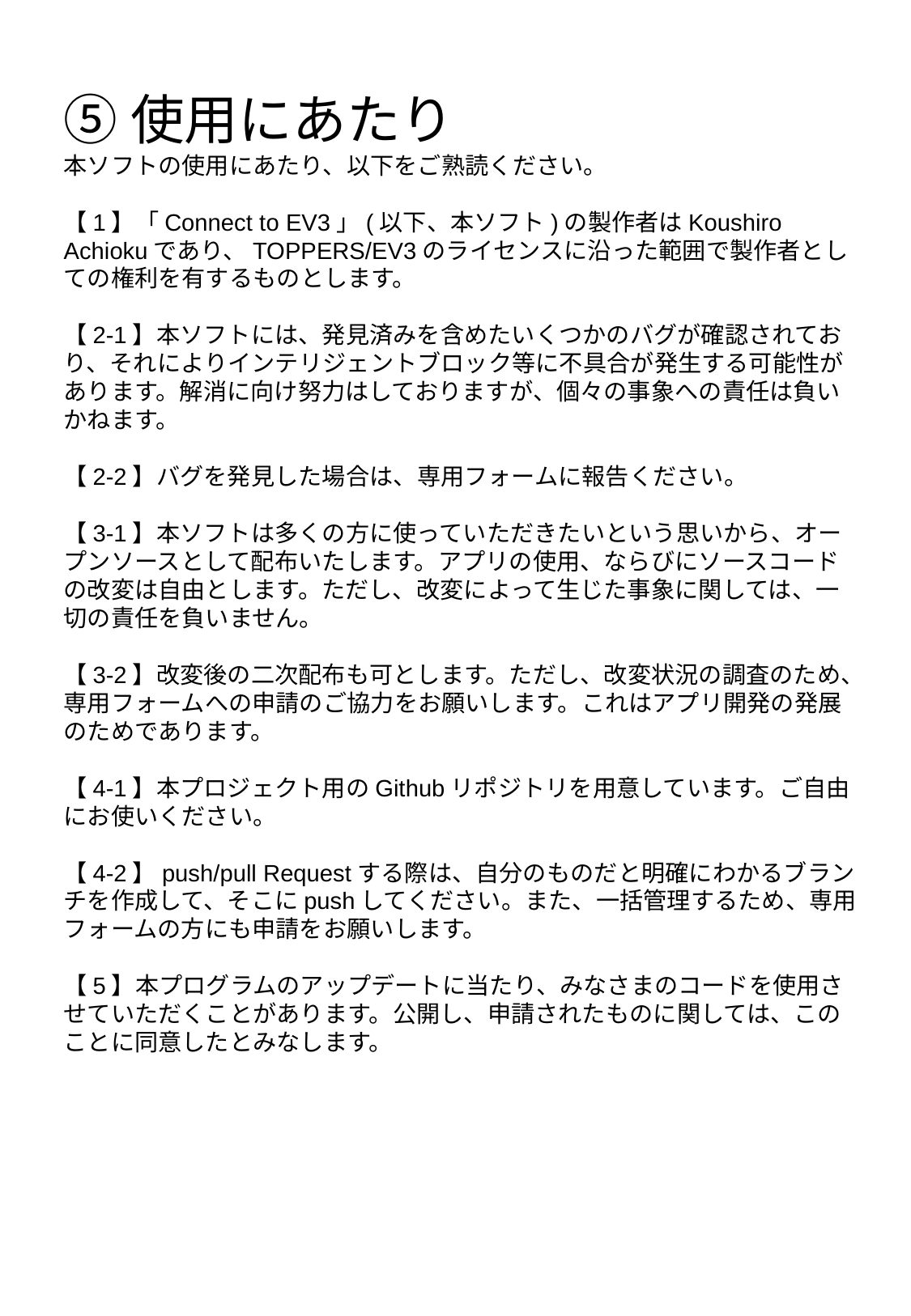

⑤使用にあたり
本ソフトの使用にあたり、以下をご熟読ください。

【1】「Connect to EV3」(以下、本ソフト)の製作者はKoushiro Achiokuであり、TOPPERS/EV3のライセンスに沿った範囲で製作者としての権利を有するものとします。

【2-1】本ソフトには、発見済みを含めたいくつかのバグが確認されており、それによりインテリジェントブロック等に不具合が発生する可能性があります。解消に向け努力はしておりますが、個々の事象への責任は負いかねます。

【2-2】バグを発見した場合は、専用フォームに報告ください。

【3-1】本ソフトは多くの方に使っていただきたいという思いから、オープンソースとして配布いたします。アプリの使用、ならびにソースコードの改変は自由とします。ただし、改変によって生じた事象に関しては、一切の責任を負いません。

【3-2】改変後の二次配布も可とします。ただし、改変状況の調査のため、専用フォームへの申請のご協力をお願いします。これはアプリ開発の発展のためであります。

【4-1】本プロジェクト用のGithubリポジトリを用意しています。ご自由にお使いください。

【4-2】push/pull Requestする際は、自分のものだと明確にわかるブランチを作成して、そこにpushしてください。また、一括管理するため、専用フォームの方にも申請をお願いします。

【5】本プログラムのアップデートに当たり、みなさまのコードを使用させていただくことがあります。公開し、申請されたものに関しては、このことに同意したとみなします。